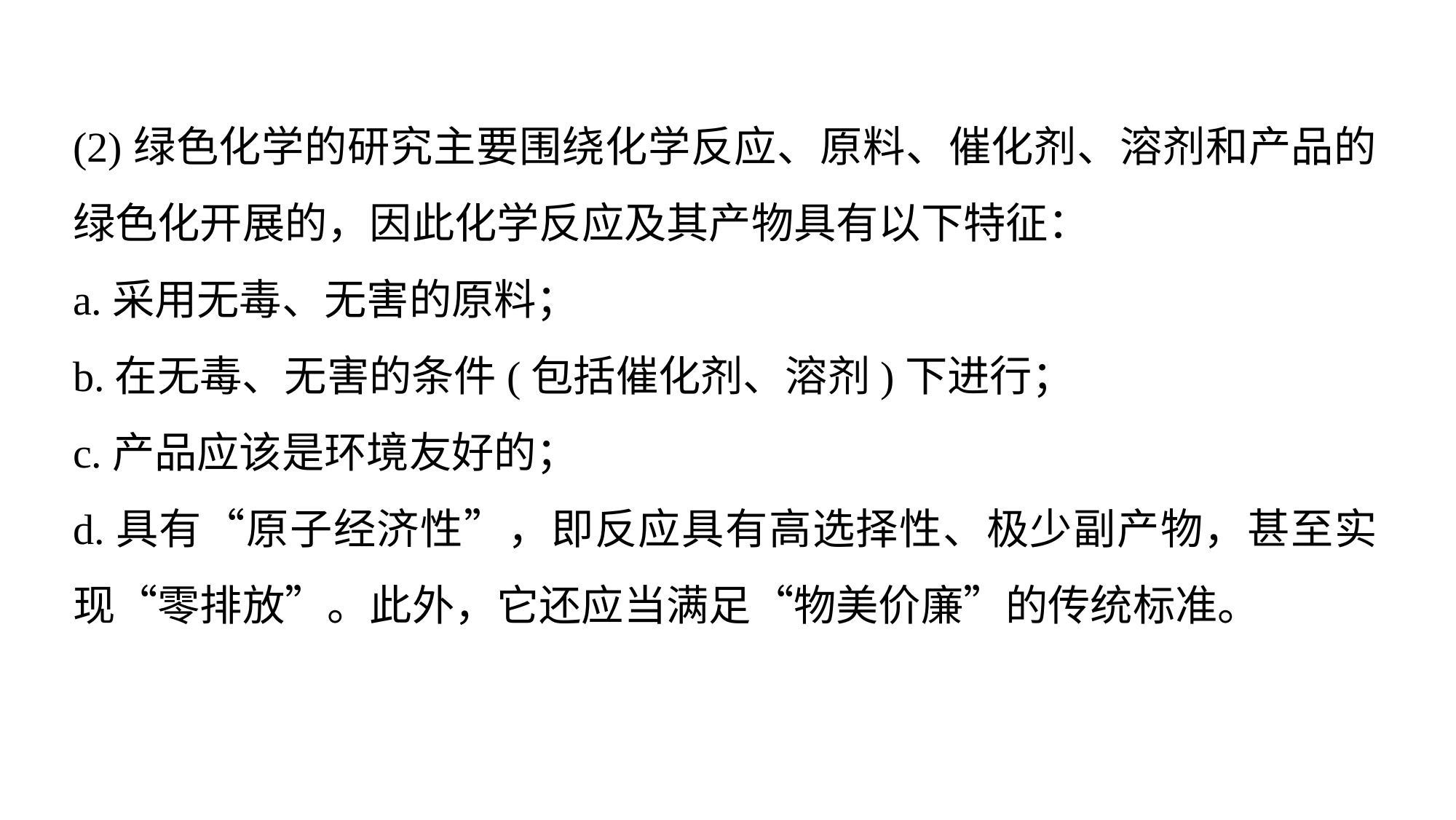

(2)绿色化学的研究主要围绕化学反应、原料、催化剂、溶剂和产品的绿色化开展的，因此化学反应及其产物具有以下特征：
a.采用无毒、无害的原料；
b.在无毒、无害的条件(包括催化剂、溶剂)下进行；
c.产品应该是环境友好的；
d.具有“原子经济性”，即反应具有高选择性、极少副产物，甚至实现“零排放”。此外，它还应当满足“物美价廉”的传统标准。